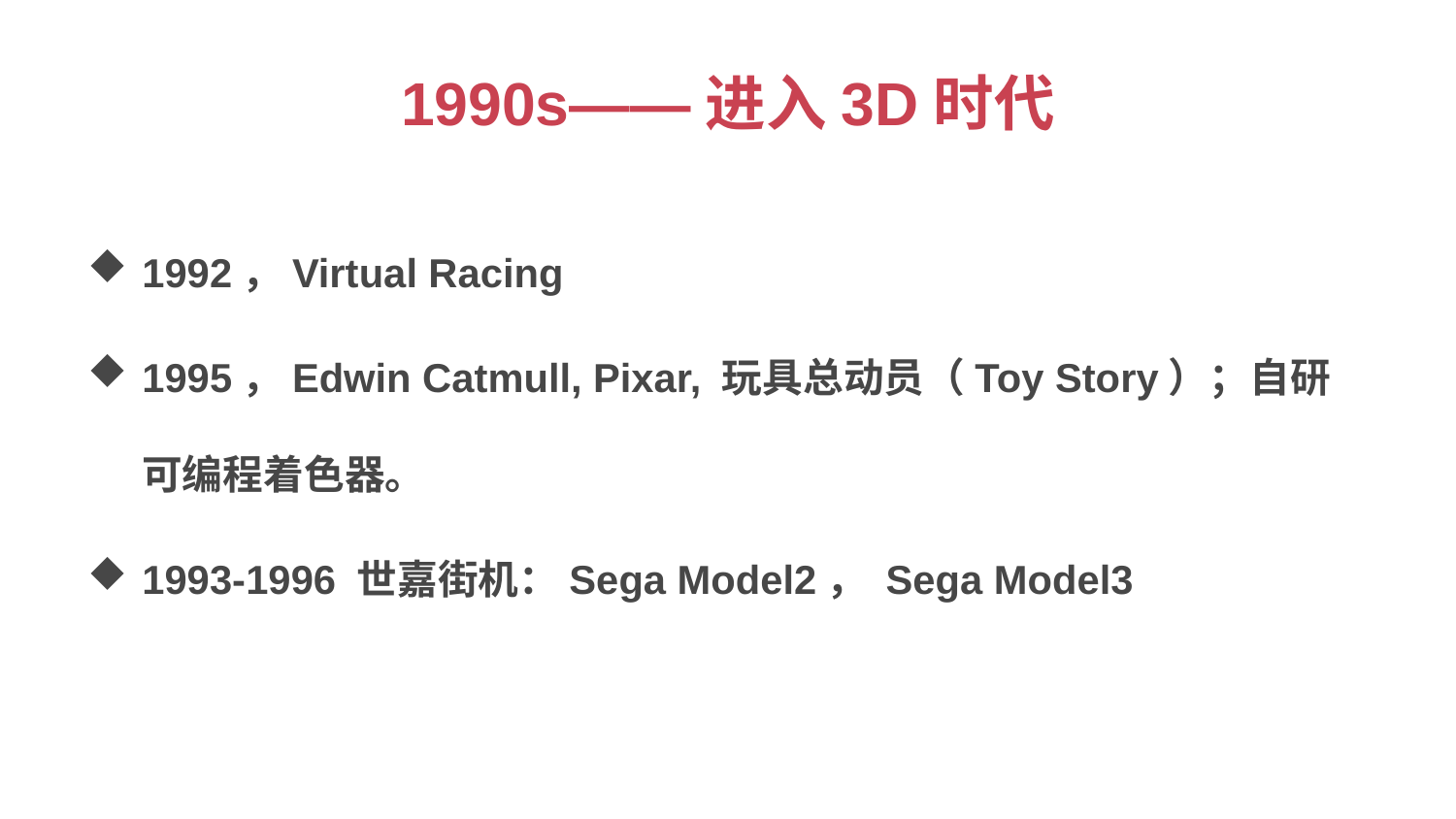

# 1990s——进入3D时代
1992，Virtual Racing
1995，Edwin Catmull, Pixar, 玩具总动员（Toy Story）；自研可编程着色器。
1993-1996 世嘉街机：Sega Model2， Sega Model3